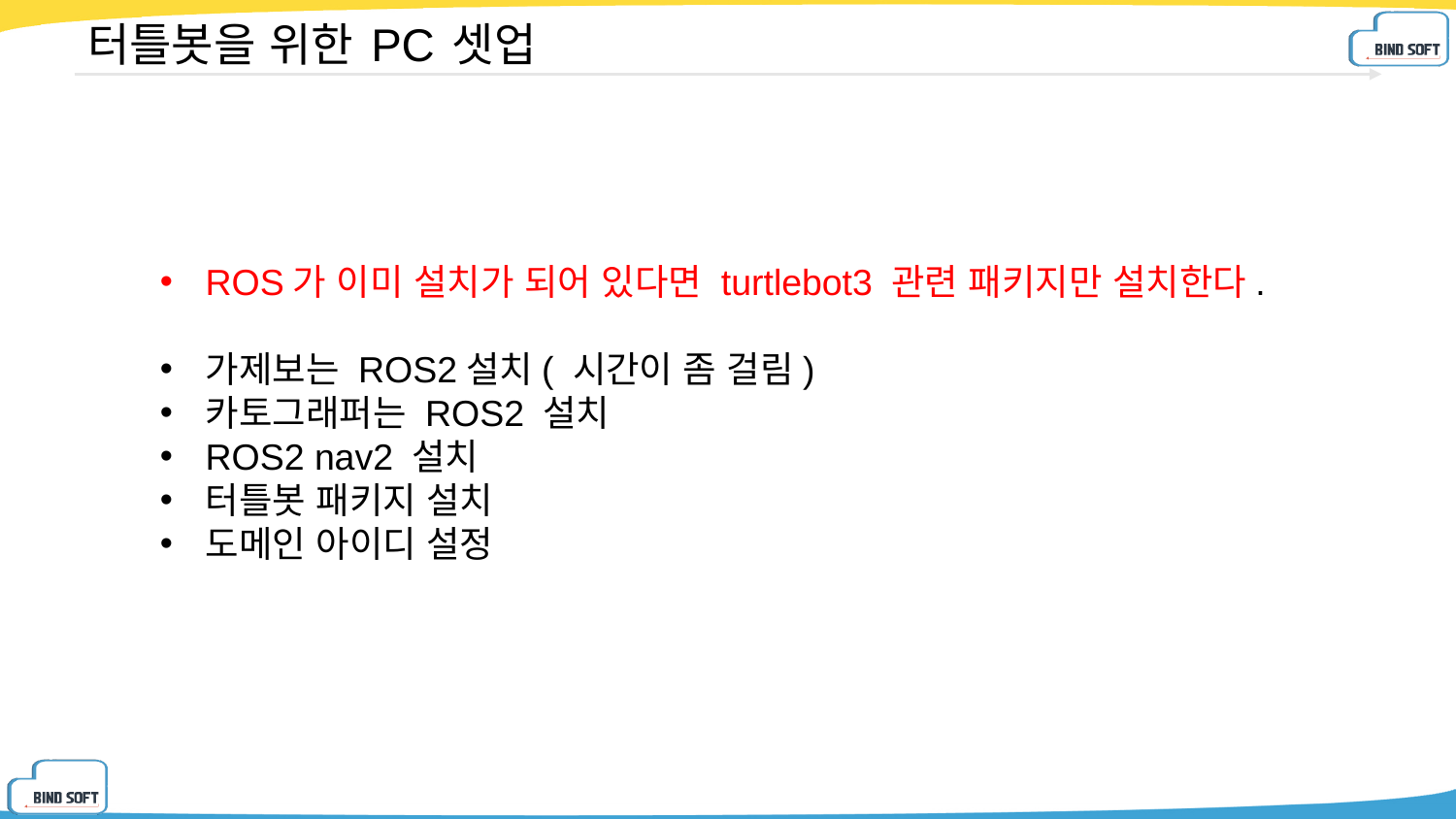

# 터틀봇을 위한 PC 셋업

ROS가 이미 설치가 되어 있다면 turtlebot3 관련 패키지만 설치한다.

가제보는 ROS2설치( 시간이 좀 걸림)
카토그래퍼는 ROS2 설치
ROS2 nav2 설치
터틀봇 패키지 설치
도메인 아이디 설정